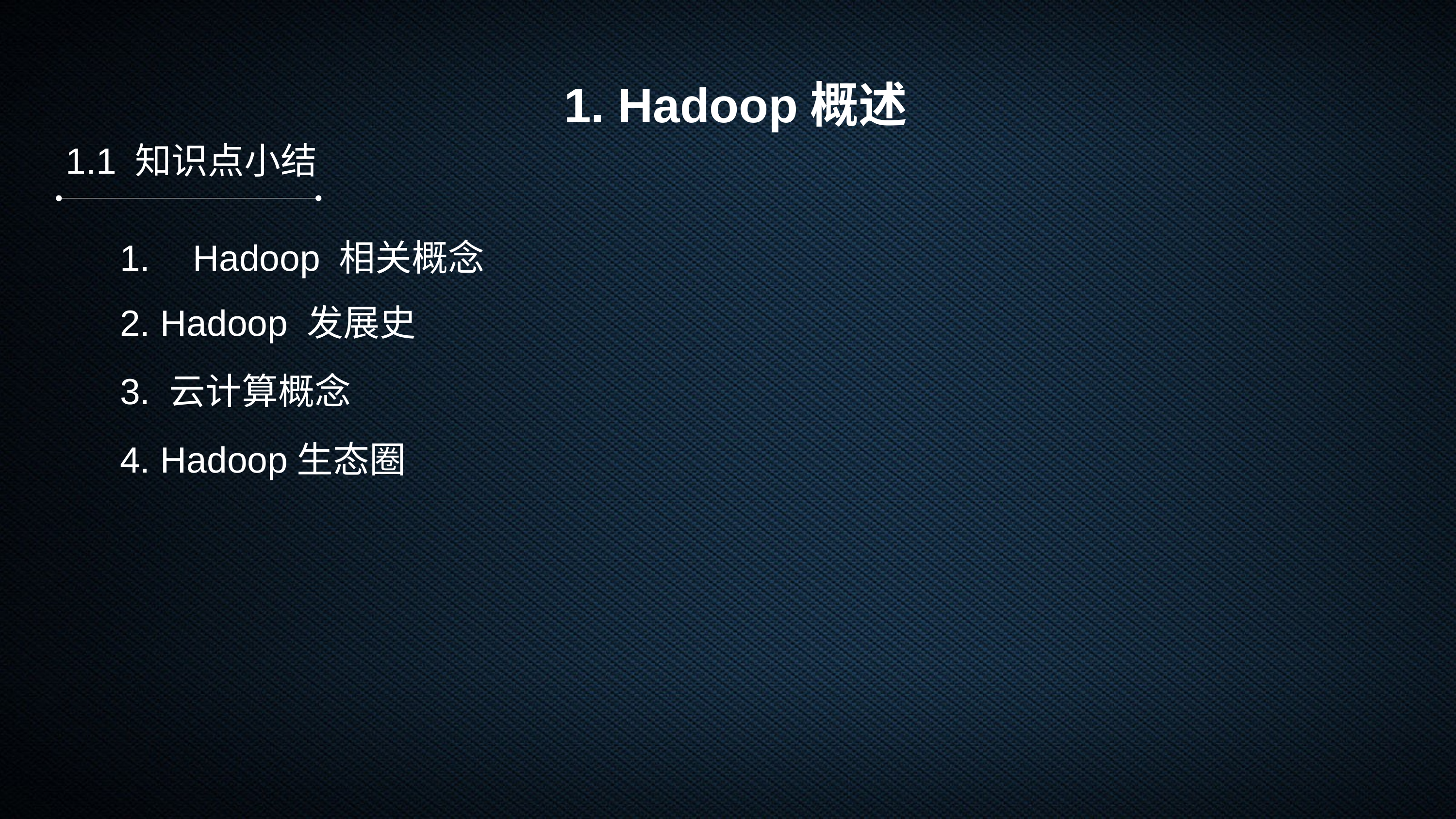

1. Hadoop概述
1.1 知识点小结
1.	Hadoop 相关概念
2. Hadoop 发展史
3. 云计算概念
4. Hadoop生态圈